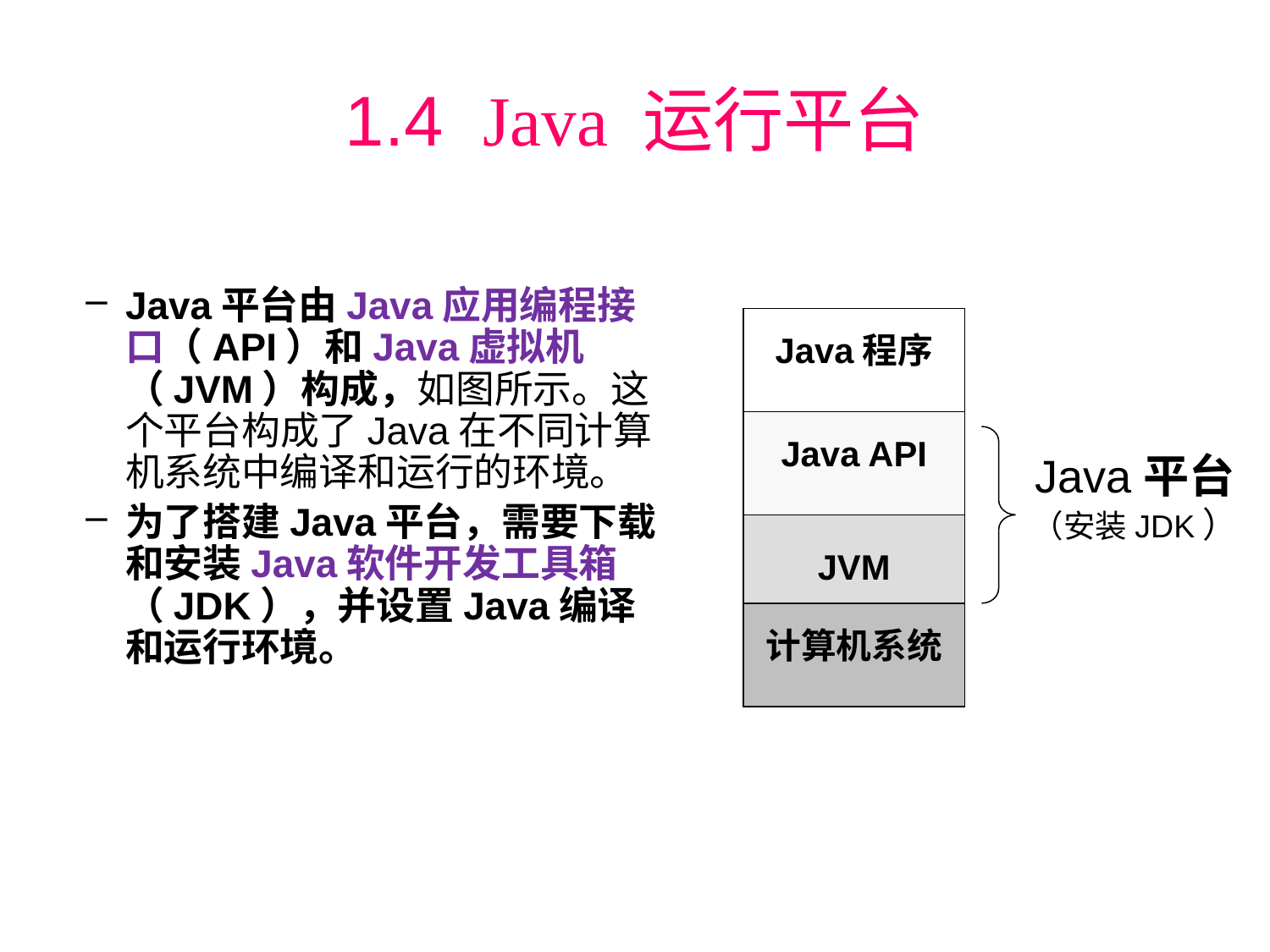

# 1.4  Java 运行平台

Java平台由Java应用编程接口（API）和Java虚拟机（JVM）构成，如图所示。这个平台构成了Java在不同计算机系统中编译和运行的环境。
为了搭建Java平台，需要下载和安装Java软件开发工具箱（JDK），并设置Java编译和运行环境。

Java程序
Java API

Java平台
（安装JDK）
JVM
计算机系统